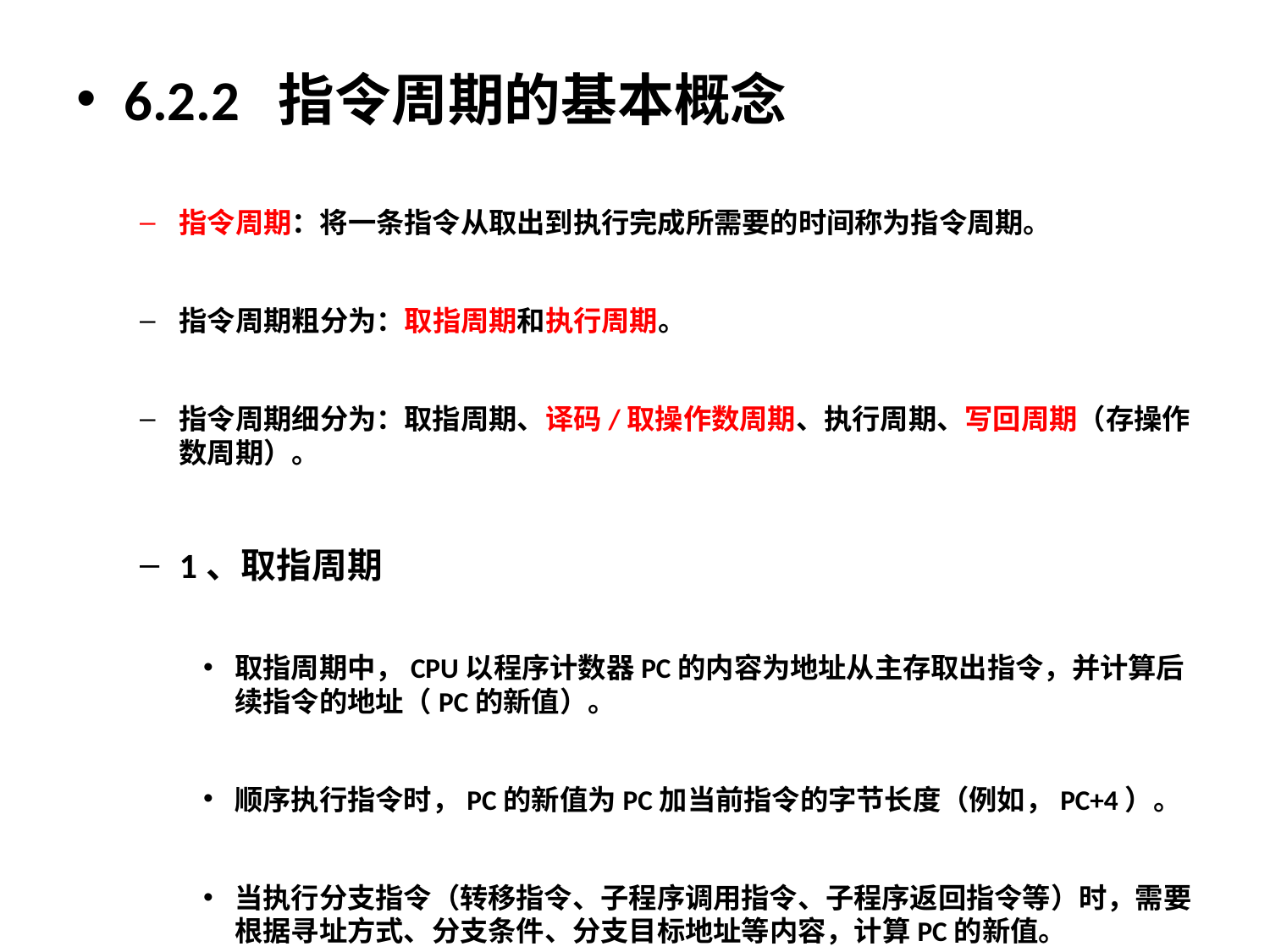

6.2.2  指令周期的基本概念

指令周期：将一条指令从取出到执行完成所需要的时间称为指令周期。

指令周期粗分为：取指周期和执行周期。

指令周期细分为：取指周期、译码/取操作数周期、执行周期、写回周期（存操作数周期）。

1、取指周期

取指周期中，CPU以程序计数器PC的内容为地址从主存取出指令，并计算后续指令的地址（PC的新值）。

顺序执行指令时，PC的新值为PC加当前指令的字节长度（例如，PC+4）。

当执行分支指令（转移指令、子程序调用指令、子程序返回指令等）时，需要根据寻址方式、分支条件、分支目标地址等内容，计算PC的新值。